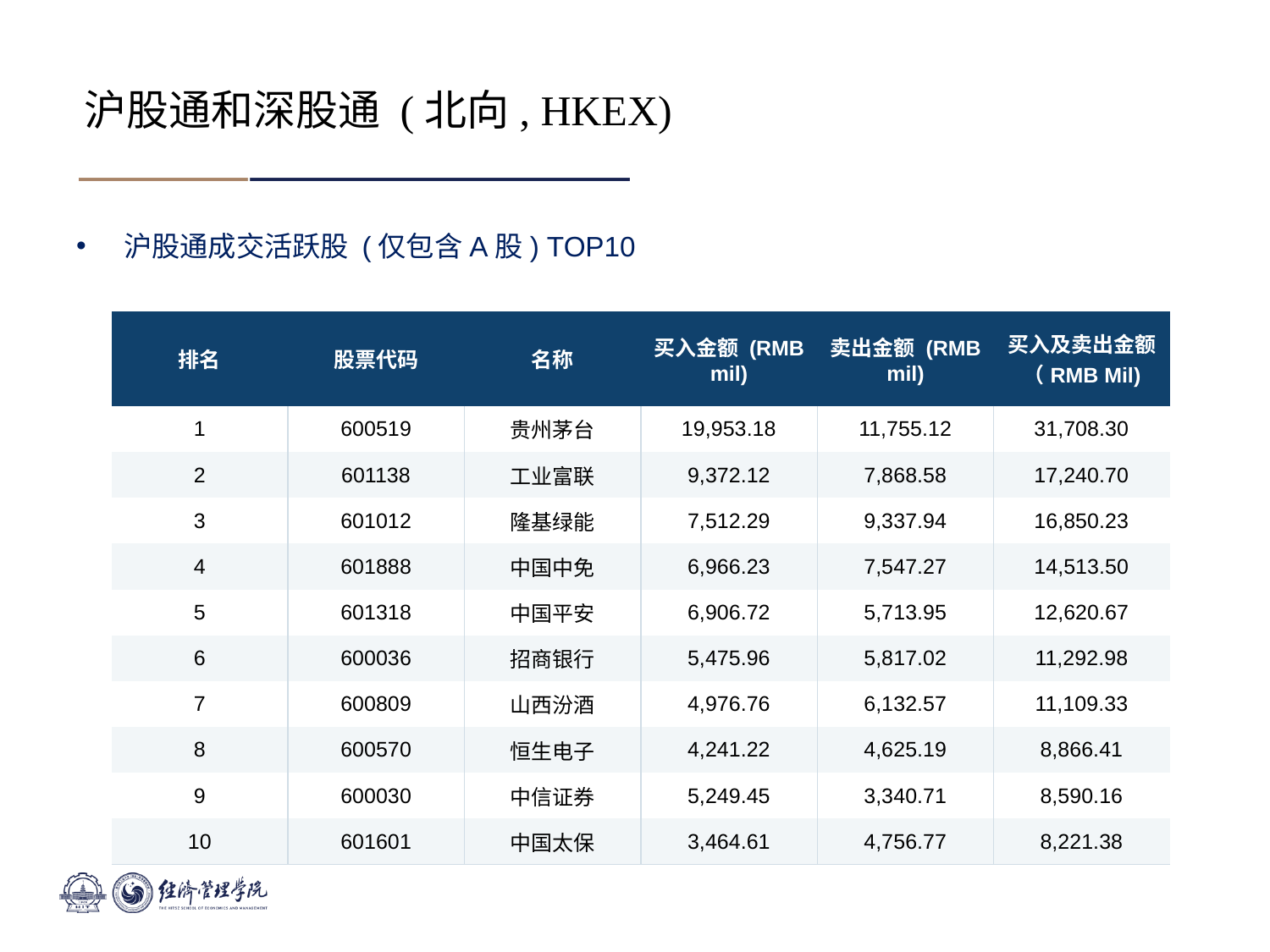

沪股通和深股通 (北向, HKEX)
沪股通成交活跃股 (仅包含A股) TOP10

| 排名 | 股票代码 | 名称 | 买入金额 (RMB mil) | 卖出金额 (RMB mil) | 买入及卖出金额（RMB Mil) |
| --- | --- | --- | --- | --- | --- |
| 1 | 600519 | 贵州茅台 | 19,953.18 | 11,755.12 | 31,708.30 |
| 2 | 601138 | 工业富联 | 9,372.12 | 7,868.58 | 17,240.70 |
| 3 | 601012 | 隆基绿能 | 7,512.29 | 9,337.94 | 16,850.23 |
| 4 | 601888 | 中国中免 | 6,966.23 | 7,547.27 | 14,513.50 |
| 5 | 601318 | 中国平安 | 6,906.72 | 5,713.95 | 12,620.67 |
| 6 | 600036 | 招商银行 | 5,475.96 | 5,817.02 | 11,292.98 |
| 7 | 600809 | 山西汾酒 | 4,976.76 | 6,132.57 | 11,109.33 |
| 8 | 600570 | 恒生电子 | 4,241.22 | 4,625.19 | 8,866.41 |
| 9 | 600030 | 中信证券 | 5,249.45 | 3,340.71 | 8,590.16 |
| 10 | 601601 | 中国太保 | 3,464.61 | 4,756.77 | 8,221.38 |